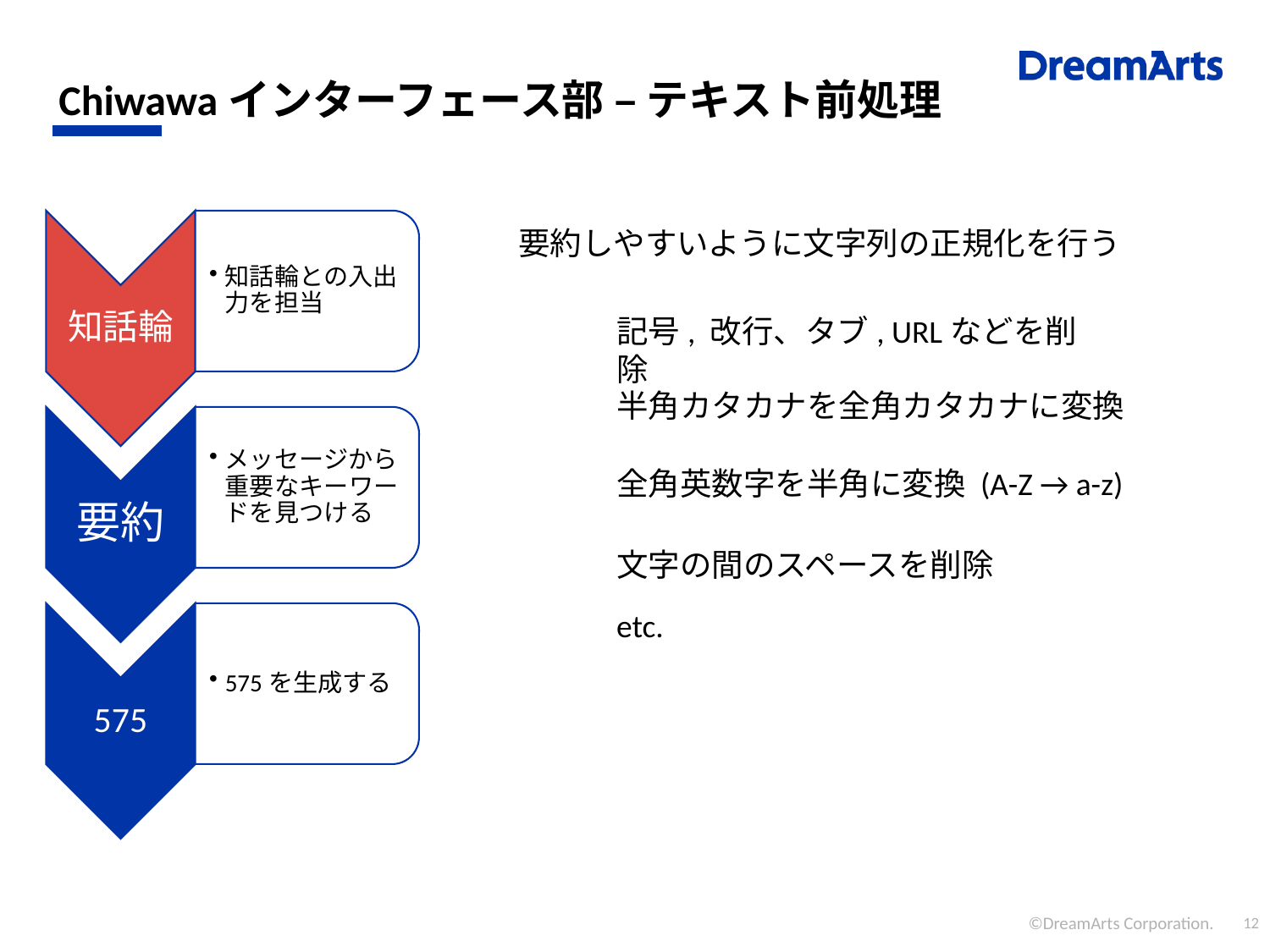

# Chiwawaインターフェース部 – テキスト前処理
知話輪
知話輪との入出力を担当
要約
メッセージから重要なキーワードを見つける
575
575を生成する
要約しやすいように文字列の正規化を行う
記号, 改行、タブ, URLなどを削除
半角カタカナを全角カタカナに変換
全角英数字を半角に変換 (A-Z → a-z)
文字の間のスペースを削除
etc.
©DreamArts Corporation.
12